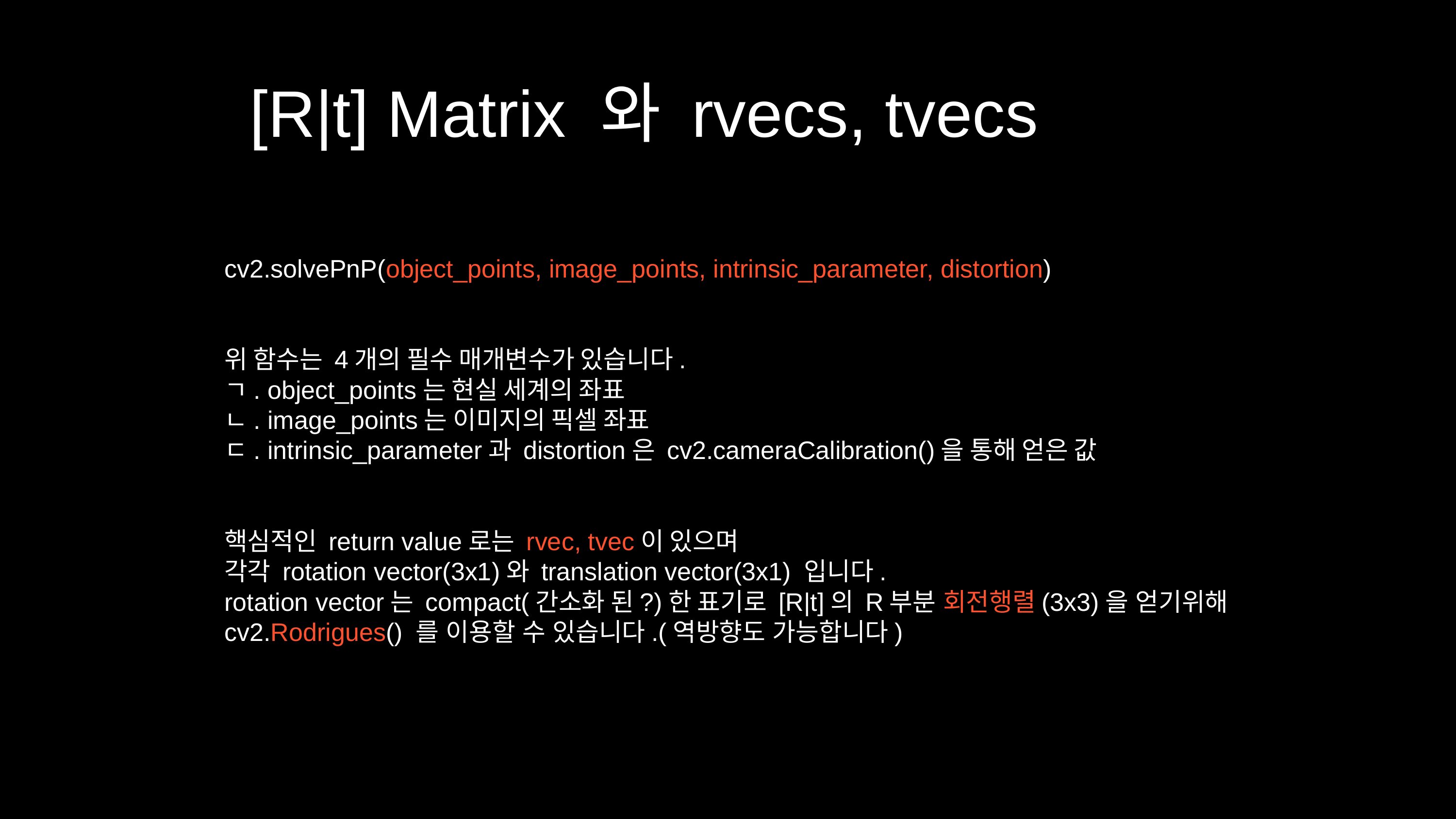

[R|t] Matrix 와 rvecs, tvecs
cv2.solvePnP(object_points, image_points, intrinsic_parameter, distortion)

위 함수는 4개의 필수 매개변수가 있습니다.
ㄱ. object_points는 현실 세계의 좌표
ㄴ. image_points는 이미지의 픽셀 좌표
ㄷ. intrinsic_parameter과 distortion은 cv2.cameraCalibration()을 통해 얻은 값

핵심적인 return value로는 rvec, tvec이 있으며
각각 rotation vector(3x1)와 translation vector(3x1) 입니다.
rotation vector는 compact(간소화 된?)한 표기로 [R|t]의 R부분 회전행렬(3x3)을 얻기위해
cv2.Rodrigues() 를 이용할 수 있습니다.(역방향도 가능합니다)